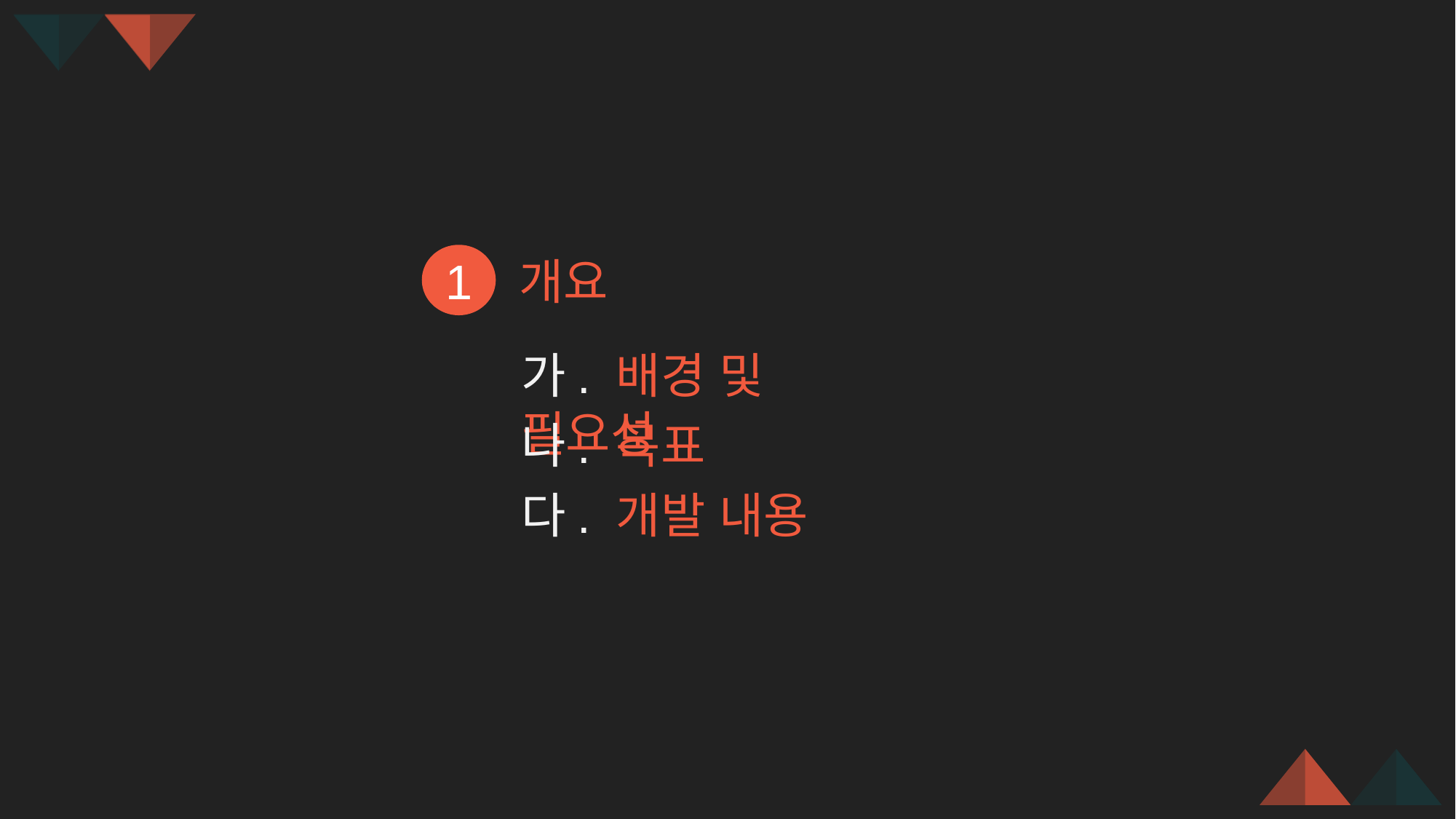

1
개요
가. 배경 및 필요성
나. 목표
다. 개발 내용